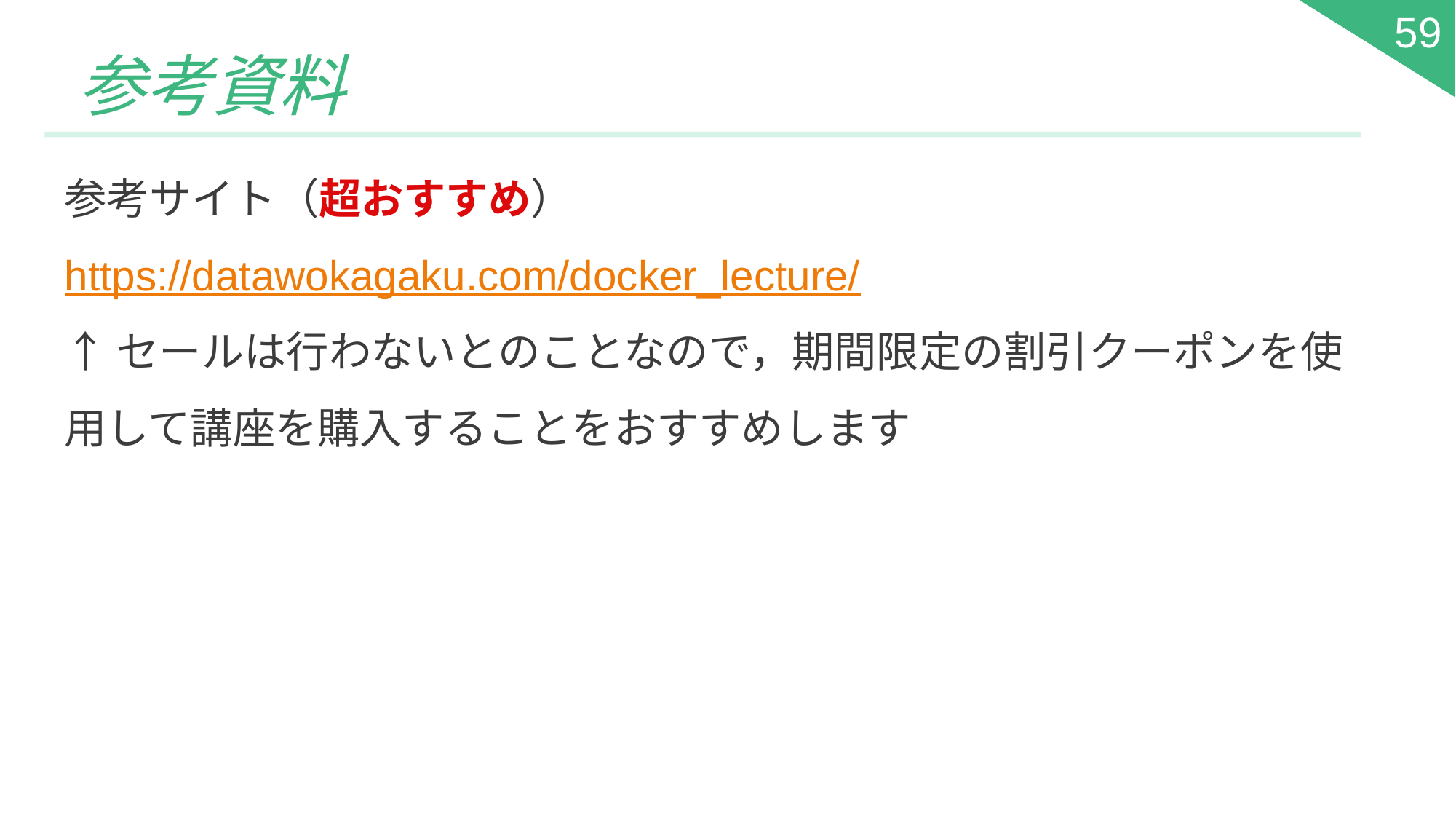

59
# 参考資料
参考サイト（超おすすめ）
https://datawokagaku.com/docker_lecture/
↑セールは行わないとのことなので，期間限定の割引クーポンを使用して講座を購入することをおすすめします